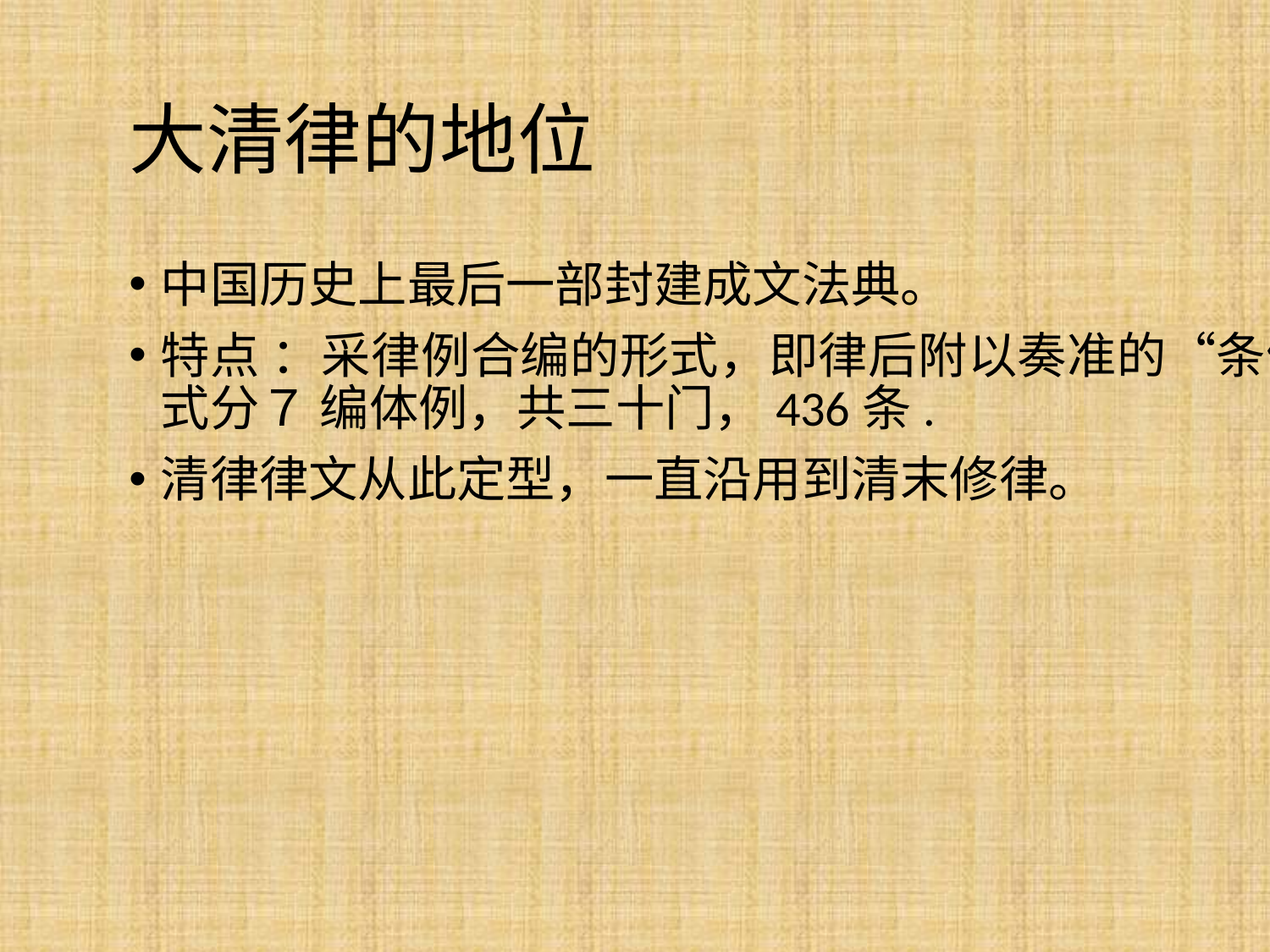

# 大清律的地位
中国历史上最后一部封建成文法典。
特点 ：采律例合编的形式，即律后附以奏准的“条例”，结构形式分７ 编体例，共三十门，436条.
清律律文从此定型，一直沿用到清末修律。